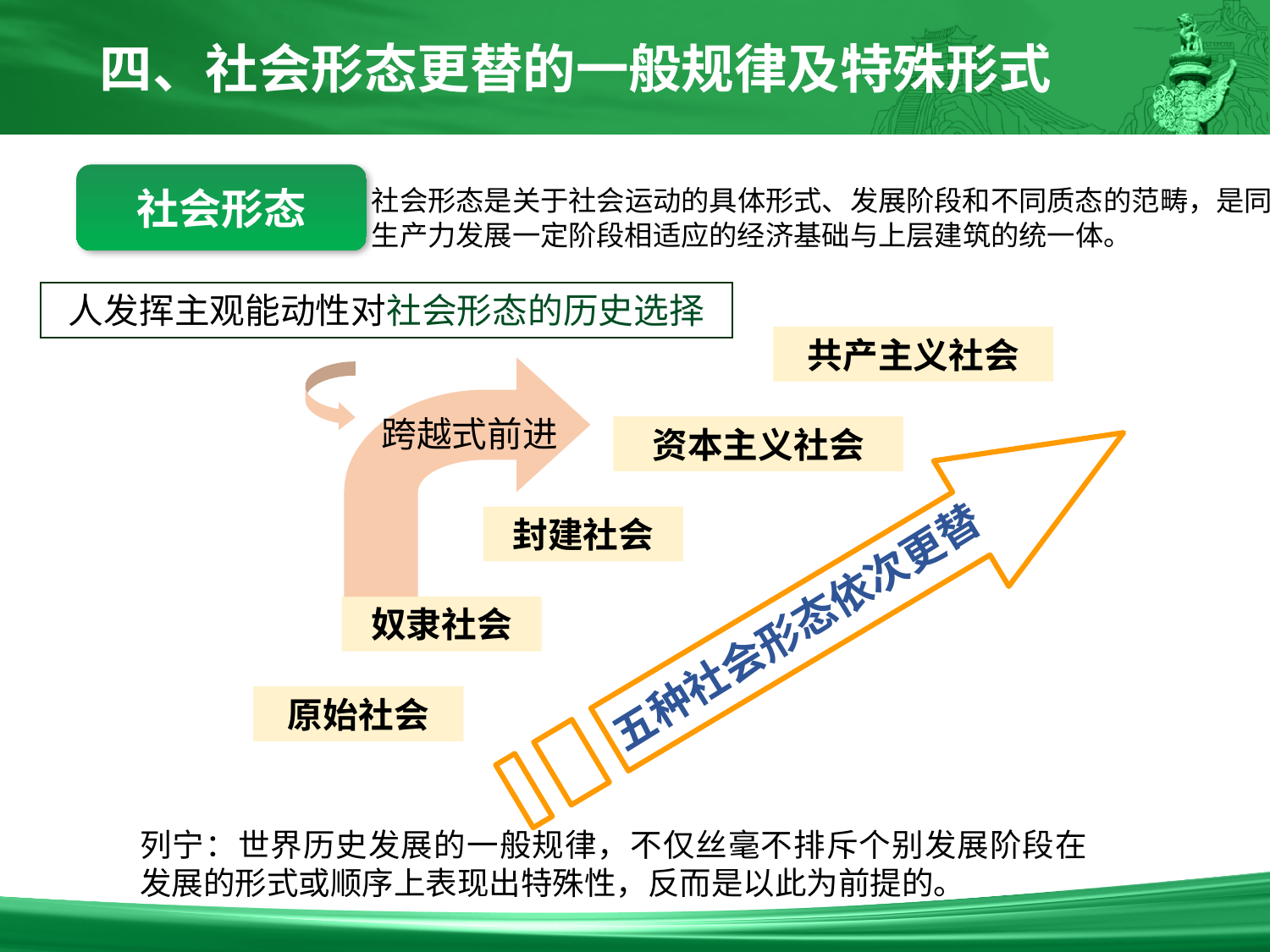

四、社会形态更替的一般规律及特殊形式
社会形态
社会形态是关于社会运动的具体形式、发展阶段和不同质态的范畴，是同生产力发展一定阶段相适应的经济基础与上层建筑的统一体。
人发挥主观能动性对社会形态的历史选择
共产主义社会

跨越式前进
资本主义社会
封建社会

五种社会形态依次更替
奴隶社会
原始社会
列宁：世界历史发展的一般规律，不仅丝毫不排斥个别发展阶段在发展的形式或顺序上表现出特殊性，反而是以此为前提的。